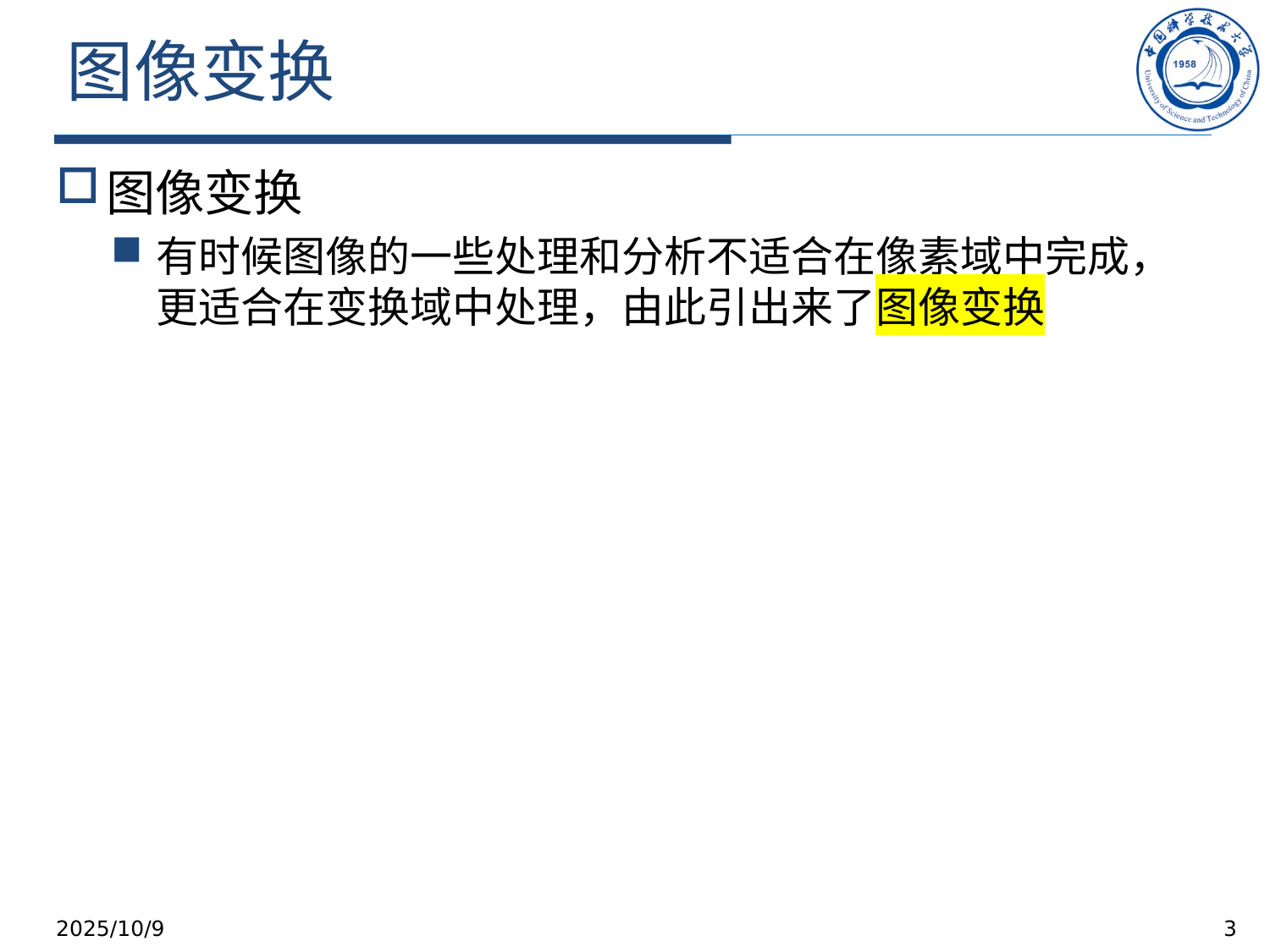

# 图像变换
图像变换
有时候图像的一些处理和分析不适合在像素域中完成，更适合在变换域中处理，由此引出来了图像变换
2025/10/9
3